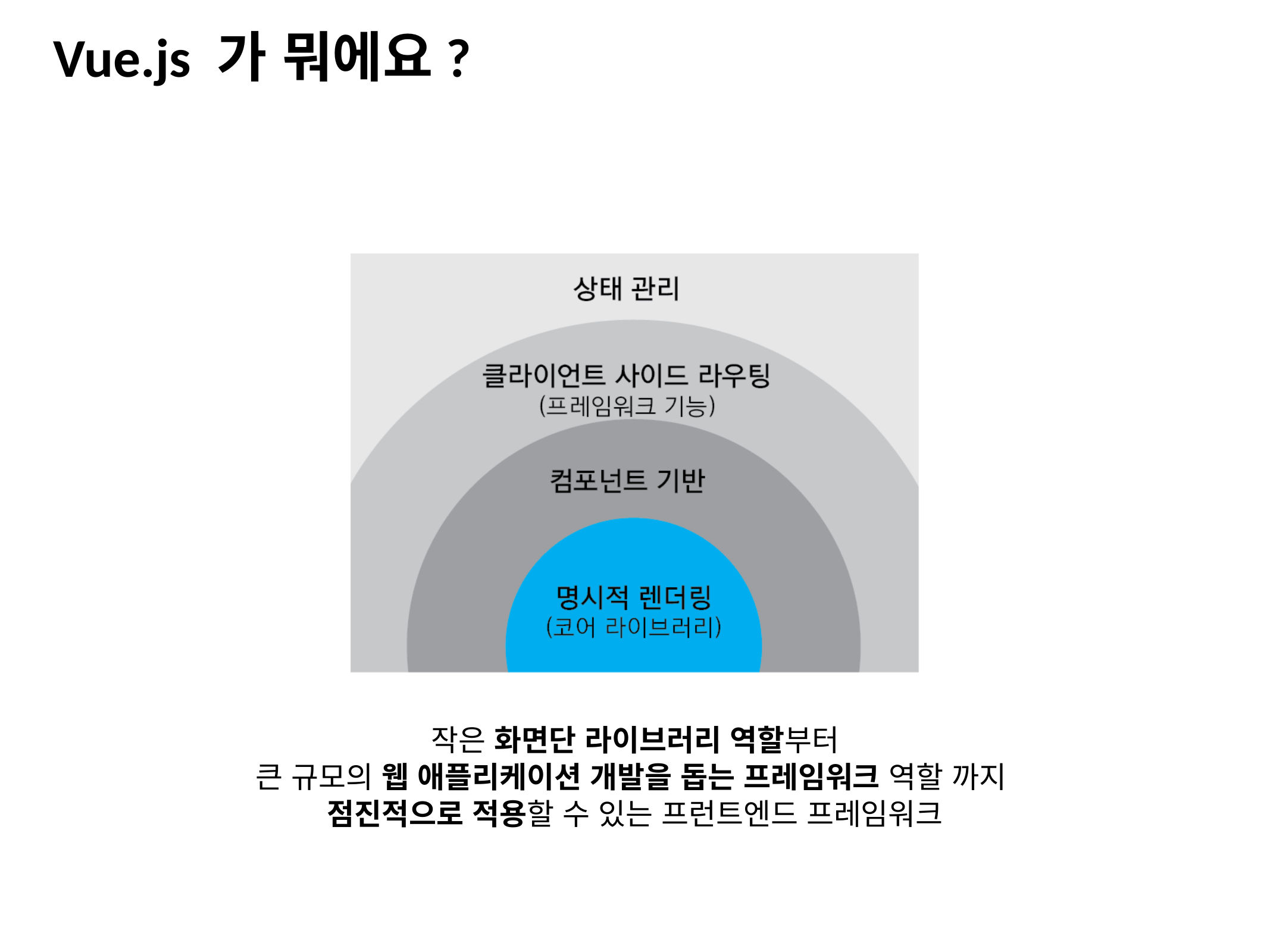

Vue.js 가 뭐에요?

작은 화면단 라이브러리 역할부터
큰 규모의 웹 애플리케이션 개발을 돕는 프레임워크 역할 까지
점진적으로 적용할 수 있는 프런트엔드 프레임워크
²018.0².²0
%P JU! 7VF.KT 0QFO 4FNJOBS